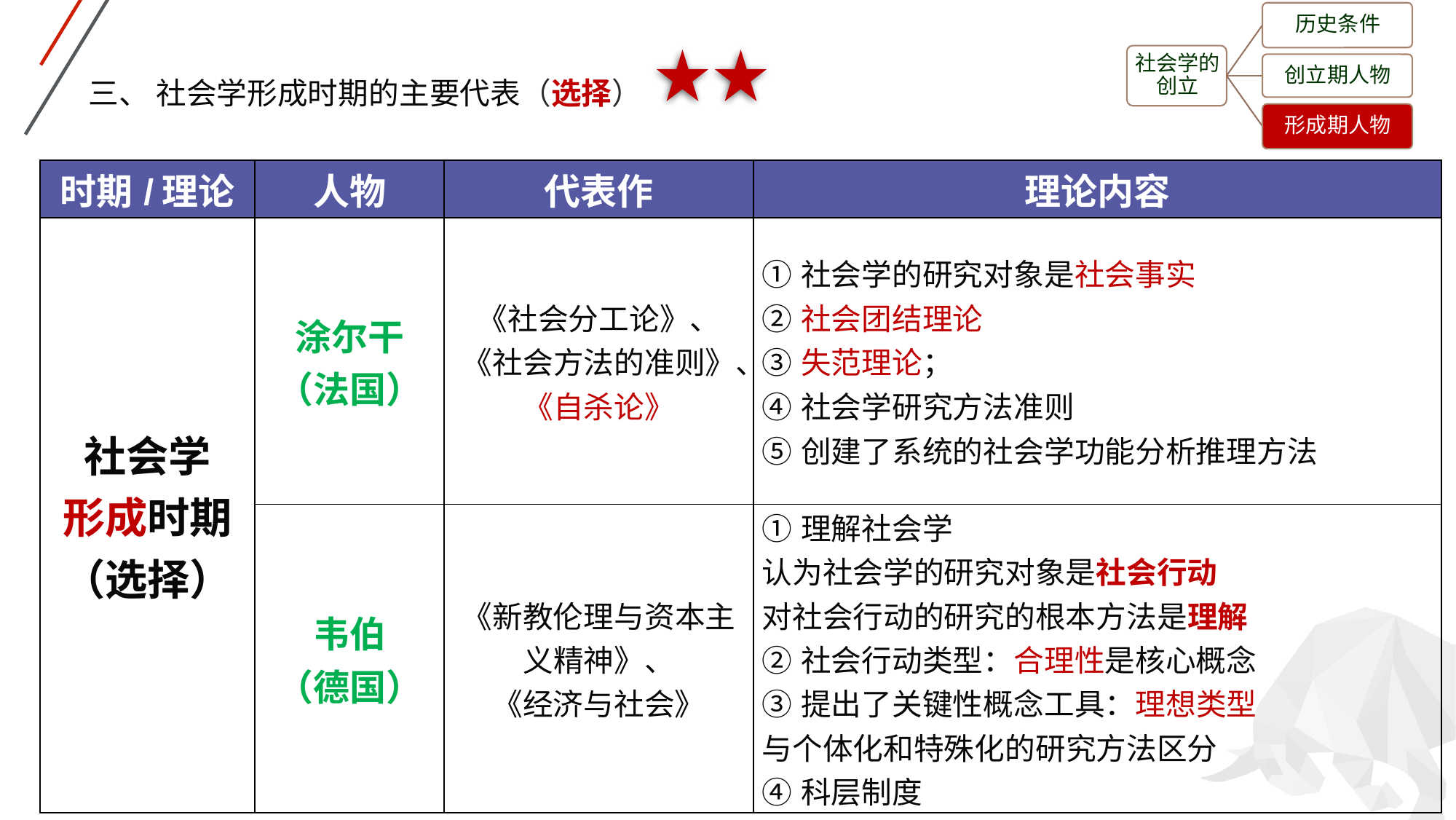

社会学的创立

历史条件

创立期人物

形成期人物
三、 社会学形成时期的主要代表（选择）

| 时期/理论 | 人物 | 代表作 | 理论内容 |
| --- | --- | --- | --- |
| 社会学 形成时期 （选择） | 涂尔干 （法国） | 《社会分工论》、《社会方法的准则》、《自杀论》 | ①社会学的研究对象是社会事实 ②社会团结理论 ③失范理论； ④社会学研究方法准则 ⑤创建了系统的社会学功能分析推理方法 |
|  | 韦伯 （德国） | 《新教伦理与资本主义精神》、 《经济与社会》 | ①理解社会学 认为社会学的研究对象是社会行动 对社会行动的研究的根本方法是理解 ②社会行动类型：合理性是核心概念 ③提出了关键性概念工具：理想类型 与个体化和特殊化的研究方法区分 ④科层制度 |